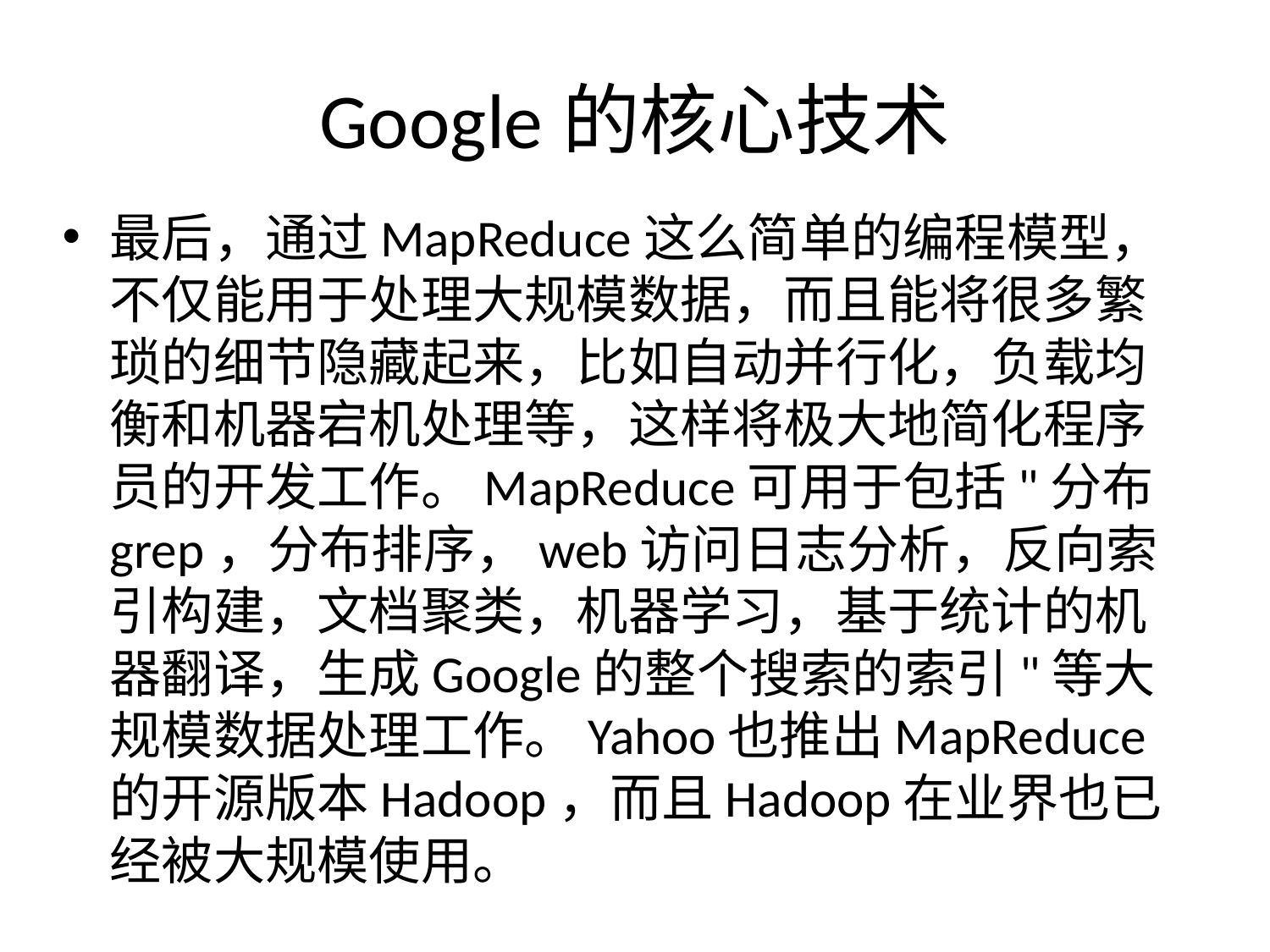

# Google的核心技术
最后，通过MapReduce这么简单的编程模型，不仅能用于处理大规模数据，而且能将很多繁琐的细节隐藏起来，比如自动并行化，负载均衡和机器宕机处理等，这样将极大地简化程序员的开发工作。MapReduce可用于包括"分布grep，分布排序，web访问日志分析，反向索引构建，文档聚类，机器学习，基于统计的机器翻译，生成Google的整个搜索的索引"等大规模数据处理工作。Yahoo也推出MapReduce的开源版本Hadoop，而且Hadoop在业界也已经被大规模使用。